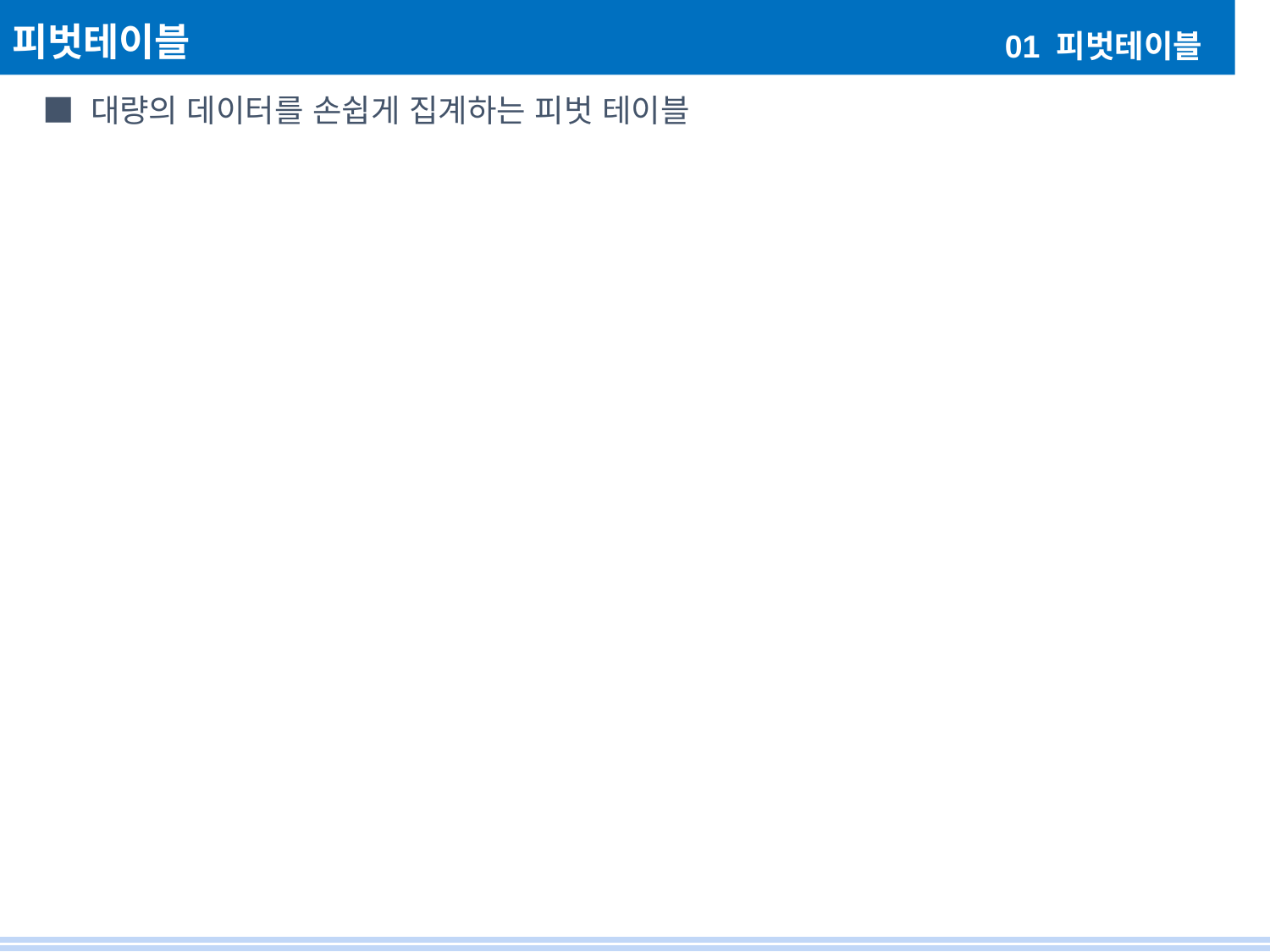

피벗테이블
01 피벗테이블
■ 대량의 데이터를 손쉽게 집계하는 피벗 테이블